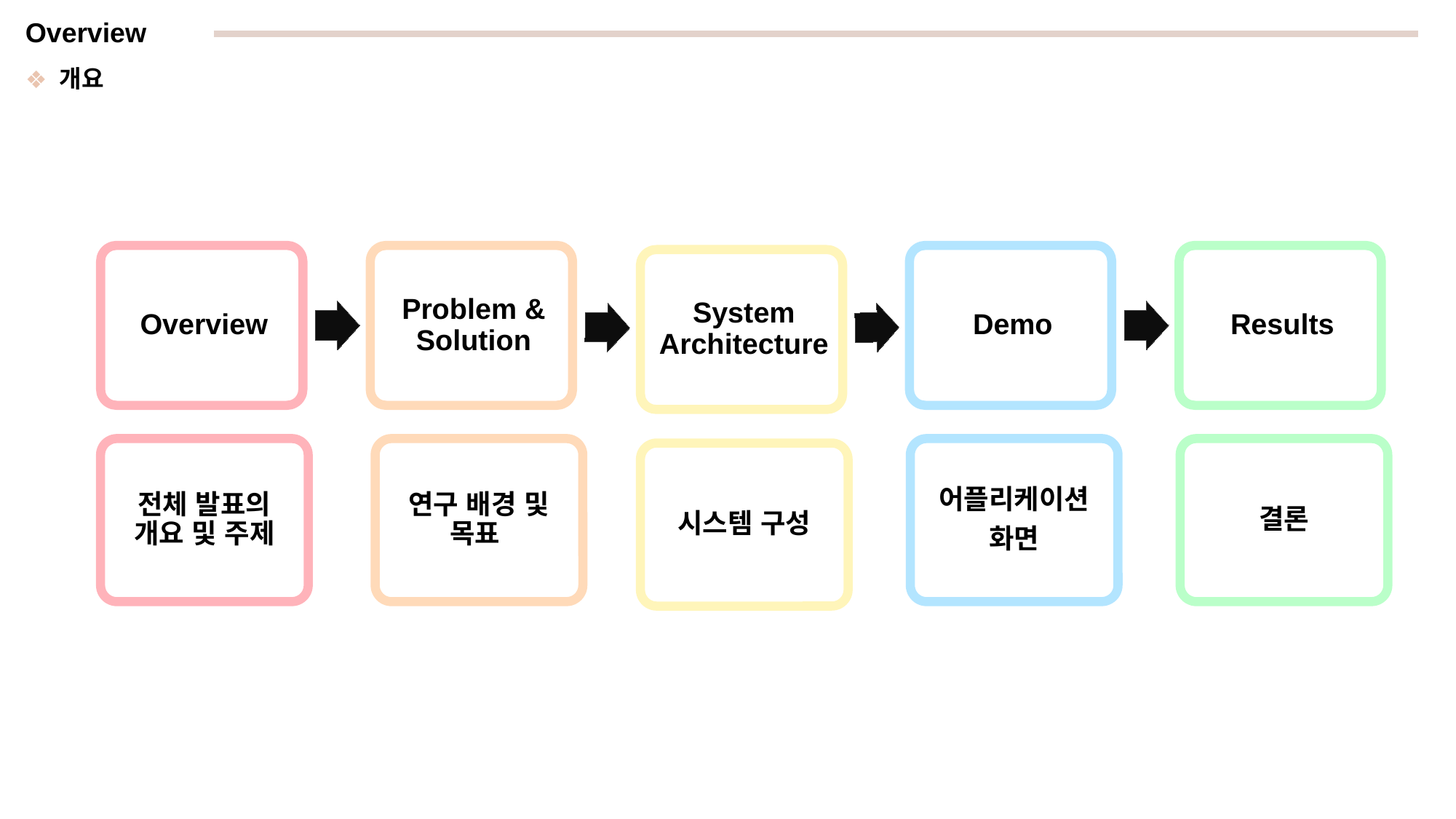

Overview
개요
Overview

Problem & Solution

System Architecture

Demo

Results

결론

전체 발표의 개요 및 주제

연구 배경 및 목표

어플리케이션
화면

시스템 구성